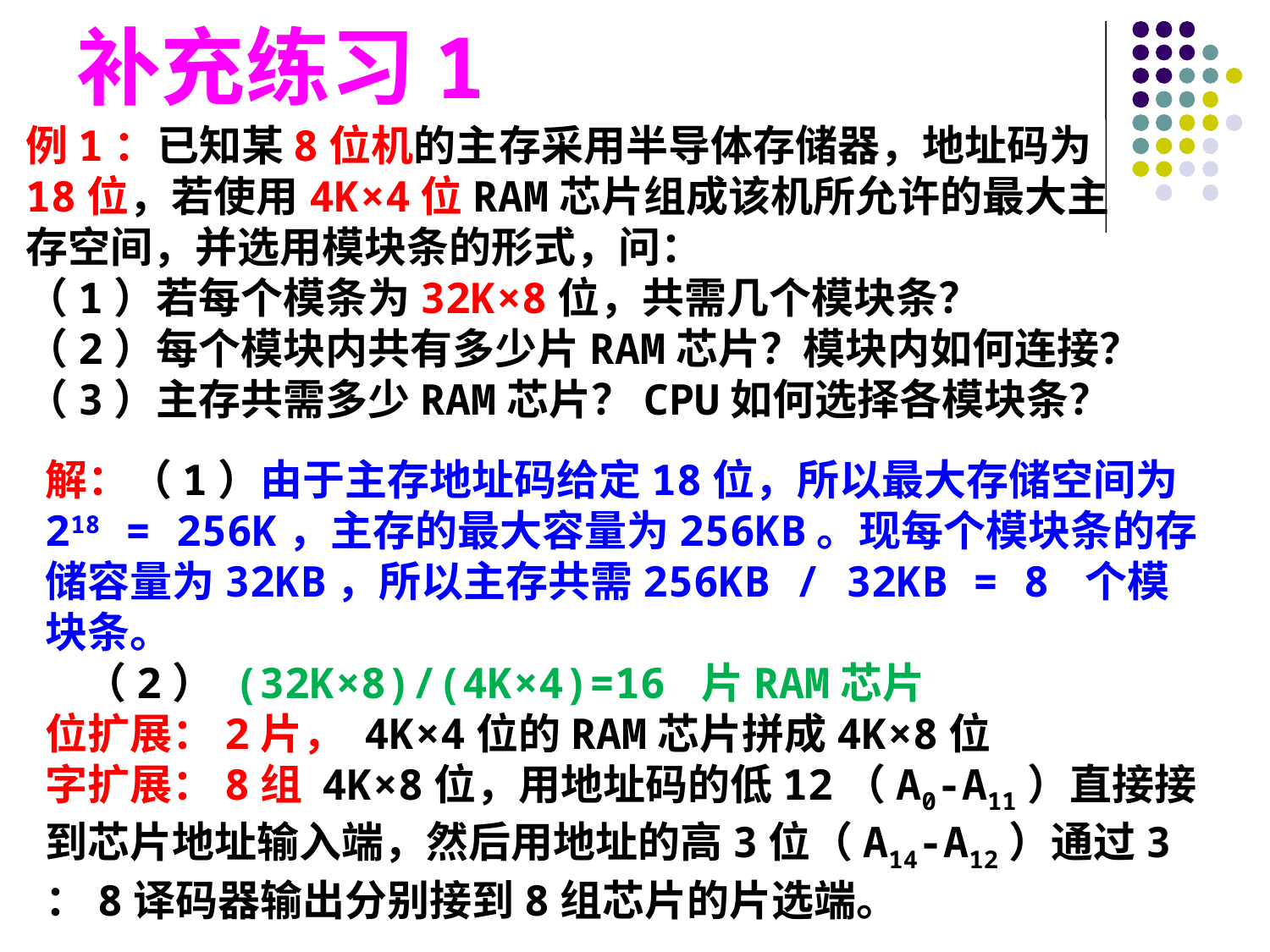

补充练习1
例1：已知某8位机的主存采用半导体存储器，地址码为18位，若使用4K×4位RAM芯片组成该机所允许的最大主存空间，并选用模块条的形式，问：
（1）若每个模条为32K×8位，共需几个模块条？
（2）每个模块内共有多少片RAM芯片？模块内如何连接？
（3）主存共需多少RAM芯片？CPU如何选择各模块条？
解：（1）由于主存地址码给定18位，所以最大存储空间为218 = 256K，主存的最大容量为256KB。现每个模块条的存储容量为32KB，所以主存共需256KB / 32KB = 8 个模块条。
   （2） (32K×8)/(4K×4)=16 片RAM芯片
位扩展：2片， 4K×4位的RAM芯片拼成4K×8位
字扩展：8组 4K×8位，用地址码的低12（A0-A11）直接接到芯片地址输入端，然后用地址的高3位（A14-A12）通过3 ：8译码器输出分别接到8组芯片的片选端。
# 26